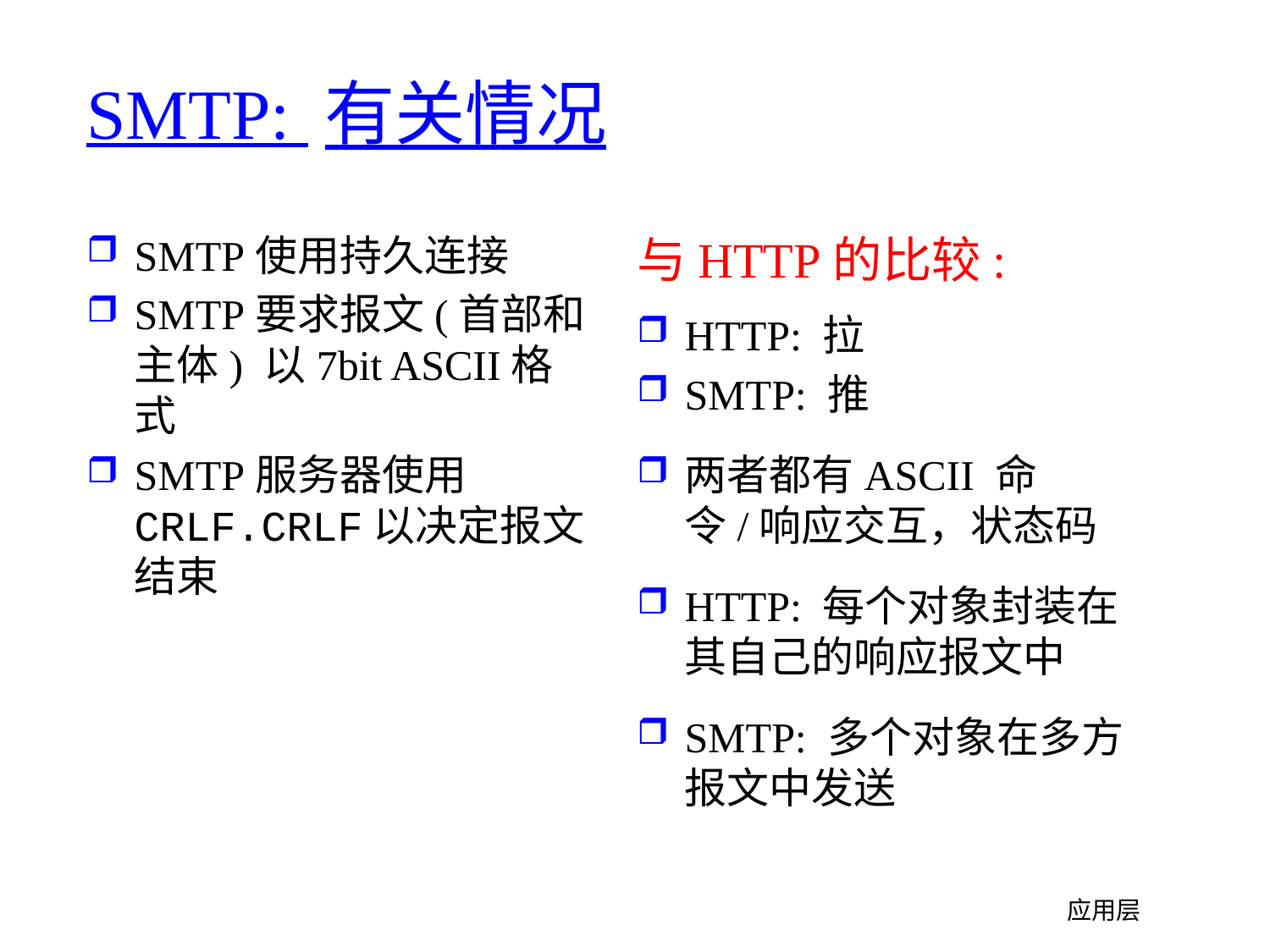

# SMTP: 有关情况
SMTP使用持久连接
SMTP要求报文(首部和主体) 以7bit ASCII格式
SMTP服务器使用 CRLF.CRLF以决定报文结束
与HTTP的比较:
HTTP: 拉
SMTP: 推
两者都有ASCII 命令/响应交互，状态码
HTTP: 每个对象封装在其自己的响应报文中
SMTP: 多个对象在多方报文中发送
应用层
58